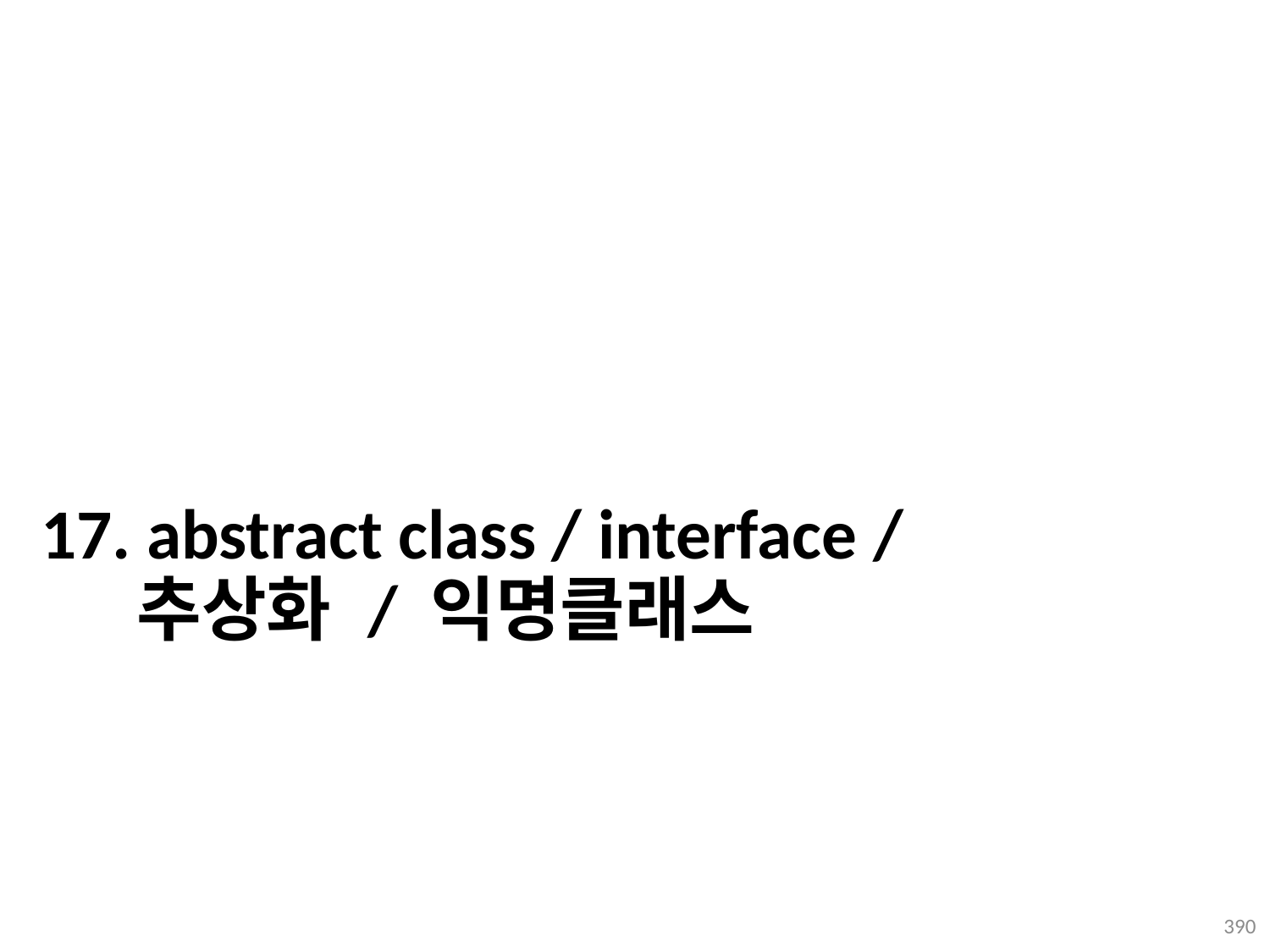

# 17. abstract class / interface / 추상화 / 익명클래스
390